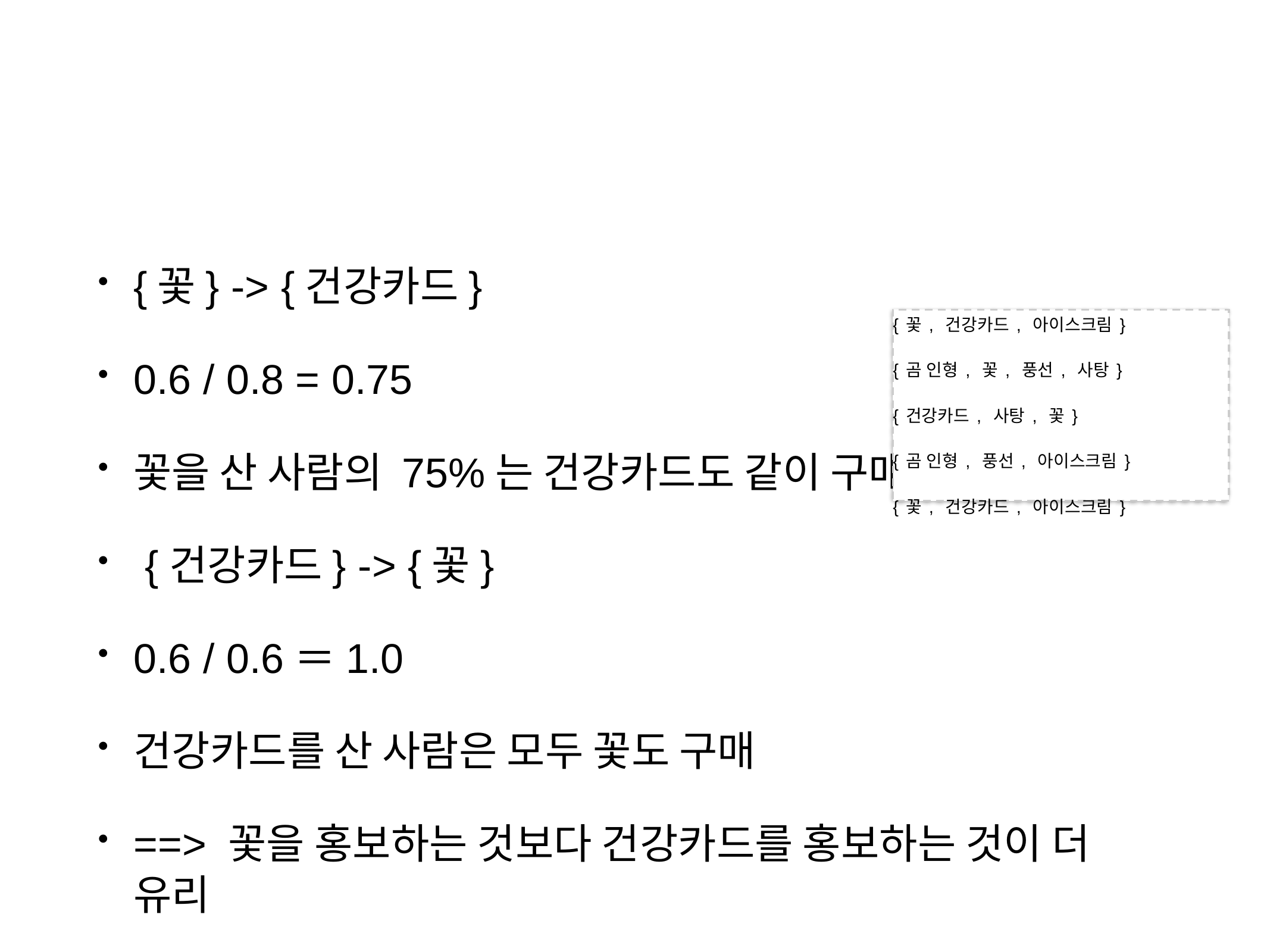

#
{꽃} -> {건강카드}
0.6 / 0.8 = 0.75
꽃을 산 사람의 75%는 건강카드도 같이 구매
 {건강카드} -> {꽃}
0.6 / 0.6＝1.0
건강카드를 산 사람은 모두 꽃도 구매
==> 꽃을 홍보하는 것보다 건강카드를 홍보하는 것이 더 유리
{꽃, 건강카드, 아이스크림}
{곰 인형, 꽃, 풍선, 사탕}
{건강카드, 사탕, 꽃}
{곰 인형, 풍선, 아이스크림}
{꽃, 건강카드, 아이스크림}

167